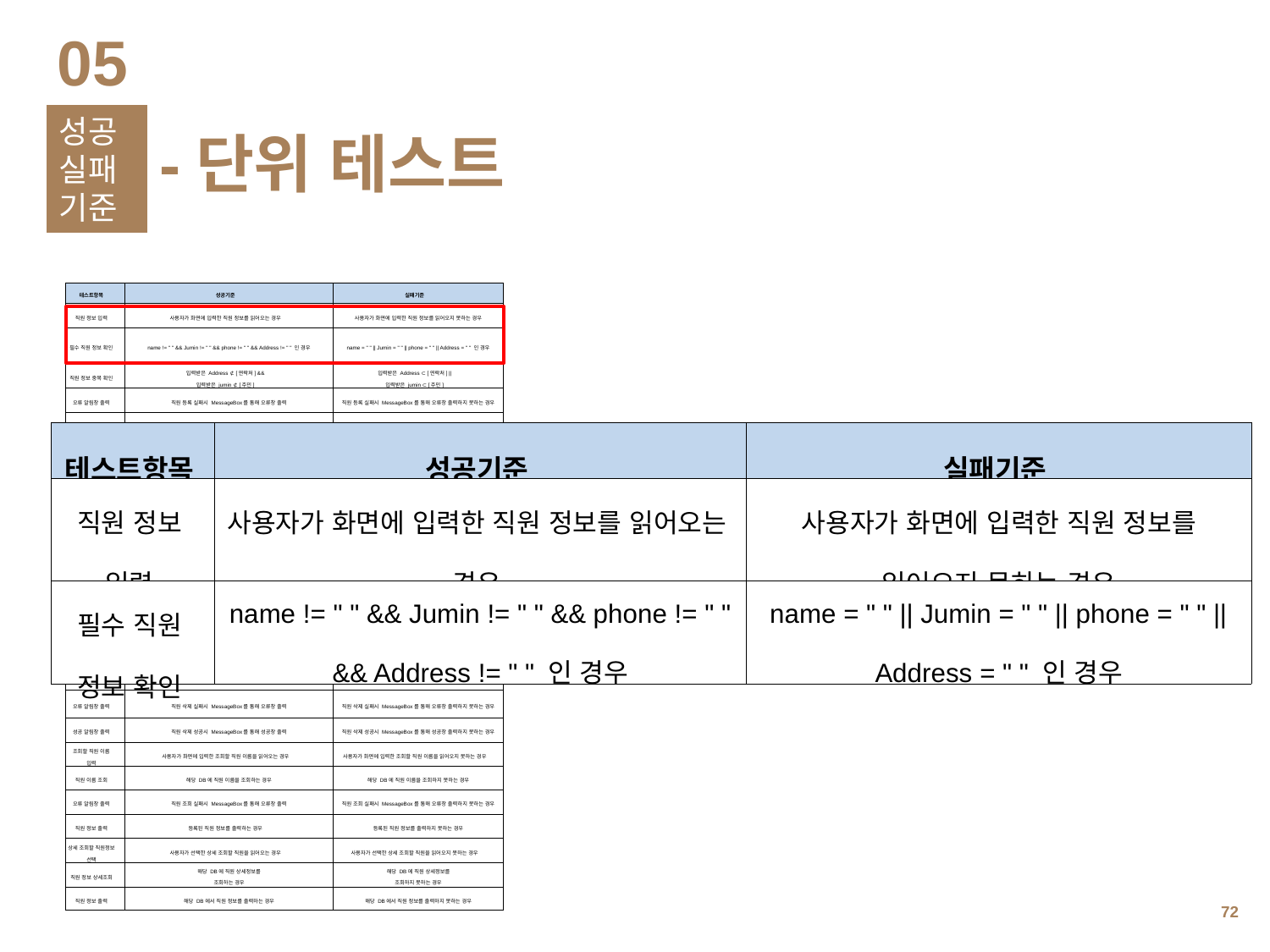

05
성공실패
기준
-단위 테스트
| 테스트항목 | 성공기준 | 실패기준 |
| --- | --- | --- |
| 직원 정보 입력 | 사용자가 화면에 입력한 직원 정보를 읽어오는 경우 | 사용자가 화면에 입력한 직원 정보를 읽어오지 못하는 경우 |
| 필수 직원 정보 확인 | name != " " && Jumin != " " && phone != " " && Address != " " 인 경우 | name = " " || Jumin = " " || phone = " " || Address = " " 인 경우 |
| 직원 정보 중복 확인 | 입력받은 Address ⊄ [연락처] && 입력받은 jumin ⊄ [주민] | 입력받은 Address ⊂ [연락처] || 입력받은 jumin ⊂ [주민] |
| 오류 알림창 출력 | 직원 등록 실패시 MessageBox를 통해 오류창 출력 | 직원 등록 실패시 MessageBox를 통해 오류창 출력하지 못하는 경우 |
| 성공 알림창 출력 | 직원 등록 성공시 MessageBox를 통해 성공창 출력 | 직원 등록 성공시 MessageBox를 통해 성공창 출력하지 못하는 경우 |
| 직원 정보 등록 | 해당 DB에 직원 정보를 등록하는 경우 | 해당 DB에 직원 정보를 등록을 실패하는 경우 |
| 수정할 직원 선택 | 사용자가 선택한 수정할 직원을 읽어오는 경우 | 사용자가 선택한 수정할 직원을 읽어오지 못하는 경우 |
| 수정 직원 정보 입력 | 사용자가 화면에 입력한 수정할 직원 정보를 읽어오는 경우 | 사용자가 화면에 입력한 수정할 직원 정보를 읽어오지 못하는 경우 |
| 필수 직원 정보 확인 | name != " " && Jumin != " " && phone != " " && Address != " " 인 경우 | name = " " || Jumin = " " || phone = " " || Address = " " 인 경우 |
| 직원 정보 중복 확인 | 입력받은 Address ⊄ [연락처] && 입력받은 jumin ⊄ [주민] | 입력받은 Address ⊂ [연락처] || 입력받은 jumin ⊂ [주민] |
| 직원 정보 수정 | 해당 DB에 수정한 직원 정보를 등록하는 경우 | 해당 DB에 수정한 직원 정보 등록을 실패하는 경우 |
| 오류 알림창 출력 | 직원 수정 실패시 MessageBox를 통해 오류창 출력 | 직원 수정 실패시 MessageBox를 통해 오류창 출력하지 못하는 경우 |
| 완료 알림창 출력 | 직원 수정 성공시 MessageBox를 통해 성공창 출력 | 직원 수정 성공시 MessageBox를 통해 성공창 출력하지 못하는 경우 |
| 삭제할 직원 정보 선택 | 사용자가 선택한 삭제할 직원을 읽어오는 경우 | 사용자가 선택한 삭제할 직원을 읽어오지 못하는 경우 |
| 직원 삭제 | 해당 DB에 삭제할 직원 정보를 등록하는 경우 | 해당 DB에 삭제할 직원 정보를 등록하지 못하는 경우 |
| 오류 알림창 출력 | 직원 삭제 실패시 MessageBox를 통해 오류창 출력 | 직원 삭제 실패시 MessageBox를 통해 오류창 출력하지 못하는 경우 |
| 성공 알림창 출력 | 직원 삭제 성공시 MessageBox를 통해 성공창 출력 | 직원 삭제 성공시 MessageBox를 통해 성공창 출력하지 못하는 경우 |
| 조회할 직원 이름 입력 | 사용자가 화면에 입력한 조회할 직원 이름을 읽어오는 경우 | 사용자가 화면에 입력한 조회할 직원 이름을 읽어오지 못하는 경우 |
| 직원 이름 조회 | 해당 DB에 직원 이름을 조회하는 경우 | 해당 DB에 직원 이름을 조회하지 못하는 경우 |
| 오류 알림창 출력 | 직원 조회 실패시 MessageBox를 통해 오류창 출력 | 직원 조회 실패시 MessageBox를 통해 오류창 출력하지 못하는 경우 |
| 직원 정보 출력 | 등록된 직원 정보를 출력하는 경우 | 등록된 직원 정보를 출력하지 못하는 경우 |
| 상세 조회할 직원정보 선택 | 사용자가 선택한 상세 조회할 직원을 읽어오는 경우 | 사용자가 선택한 상세 조회할 직원을 읽어오지 못하는 경우 |
| 직원 정보 상세조회 | 해당 DB에 직원 상세정보를 조회하는 경우 | 해당 DB에 직원 상세정보를 조회하지 못하는 경우 |
| 직원 정보 출력 | 해당 DB에서 직원 정보를 출력하는 경우 | 해당 DB에서 직원 정보를 출력하지 못하는 경우 |

| 테스트항목 | 성공기준 | 실패기준 |
| --- | --- | --- |
| 직원 정보 입력 | 사용자가 화면에 입력한 직원 정보를 읽어오는 경우 | 사용자가 화면에 입력한 직원 정보를 읽어오지 못하는 경우 |
| 필수 직원 정보 확인 | name != " " && Jumin != " " && phone != " " && Address != " " 인 경우 | name = " " || Jumin = " " || phone = " " || Address = " " 인 경우 |

72